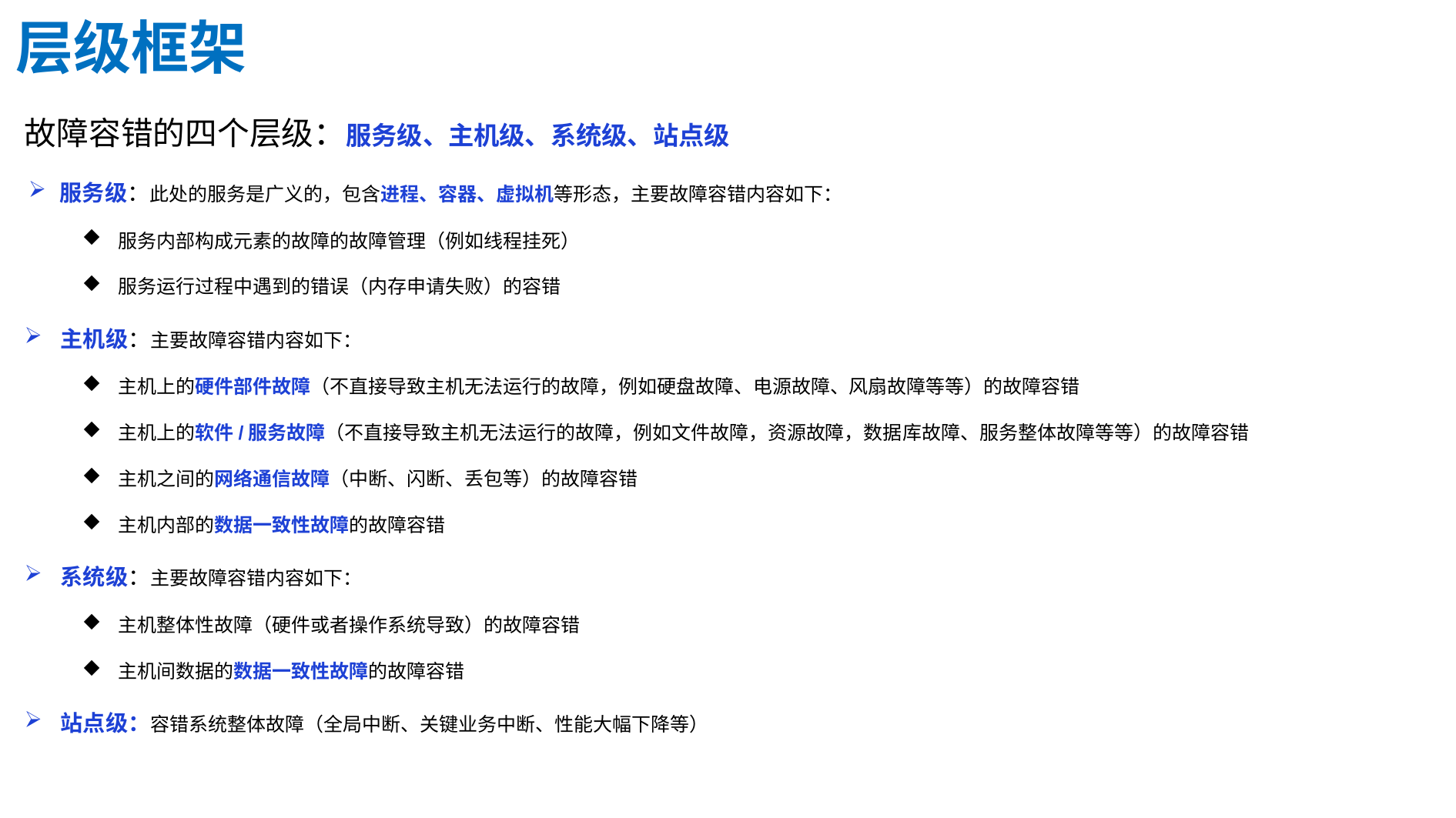

层级框架
故障容错的四个层级：服务级、主机级、系统级、站点级
服务级：此处的服务是广义的，包含进程、容器、虚拟机等形态，主要故障容错内容如下：
服务内部构成元素的故障的故障管理（例如线程挂死）
服务运行过程中遇到的错误（内存申请失败）的容错
主机级：主要故障容错内容如下：
主机上的硬件部件故障（不直接导致主机无法运行的故障，例如硬盘故障、电源故障、风扇故障等等）的故障容错
主机上的软件/服务故障（不直接导致主机无法运行的故障，例如文件故障，资源故障，数据库故障、服务整体故障等等）的故障容错
主机之间的网络通信故障（中断、闪断、丢包等）的故障容错
主机内部的数据一致性故障的故障容错
系统级：主要故障容错内容如下：
主机整体性故障（硬件或者操作系统导致）的故障容错
主机间数据的数据一致性故障的故障容错
站点级：容错系统整体故障（全局中断、关键业务中断、性能大幅下降等）